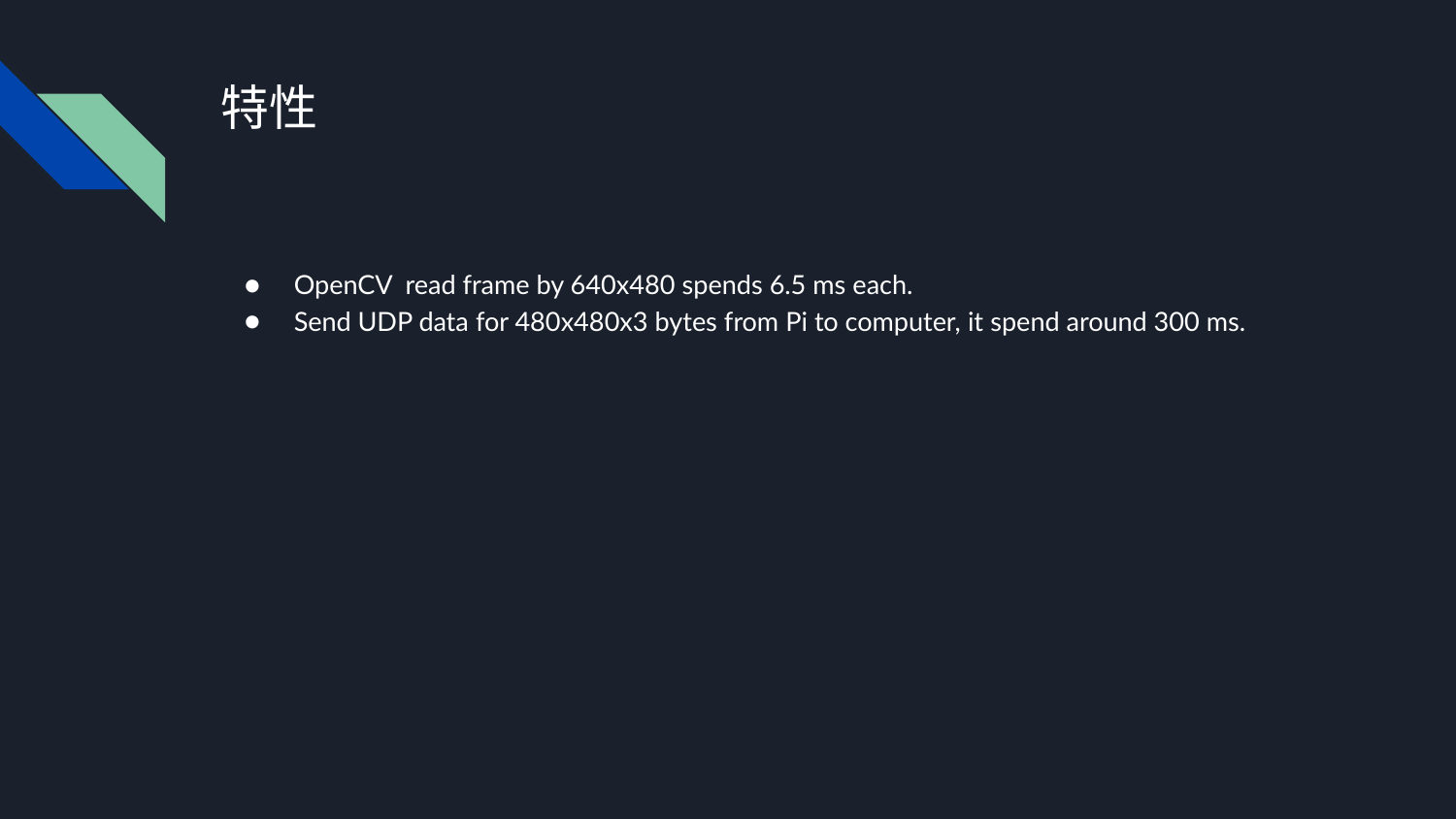

# 特性
OpenCV  read frame by 640x480 spends 6.5 ms each.
Send UDP data for 480x480x3 bytes from Pi to computer, it spend around 300 ms.